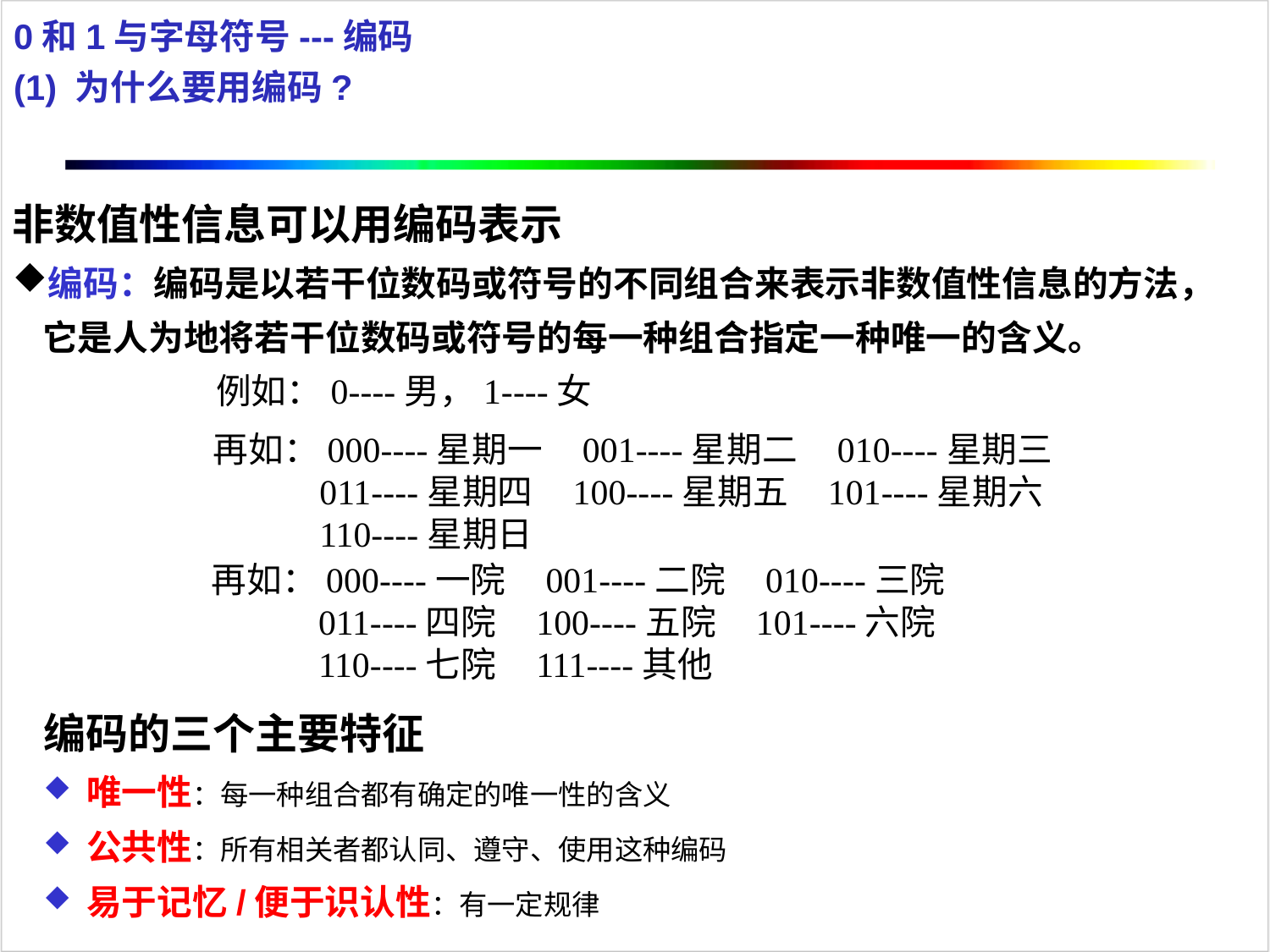

0和1与字母符号---编码
(1) 为什么要用编码?
非数值性信息可以用编码表示
编码：编码是以若干位数码或符号的不同组合来表示非数值性信息的方法，它是人为地将若干位数码或符号的每一种组合指定一种唯一的含义。
例如：0----男，1----女
再如：000----星期一    001----星期二    010----星期三
            011----星期四    100----星期五    101----星期六
            110----星期日
再如：000----一院    001----二院    010----三院
            011----四院    100----五院    101----六院
            110----七院    111----其他
编码的三个主要特征
 唯一性：每一种组合都有确定的唯一性的含义
 公共性：所有相关者都认同、遵守、使用这种编码
 易于记忆/便于识认性：有一定规律